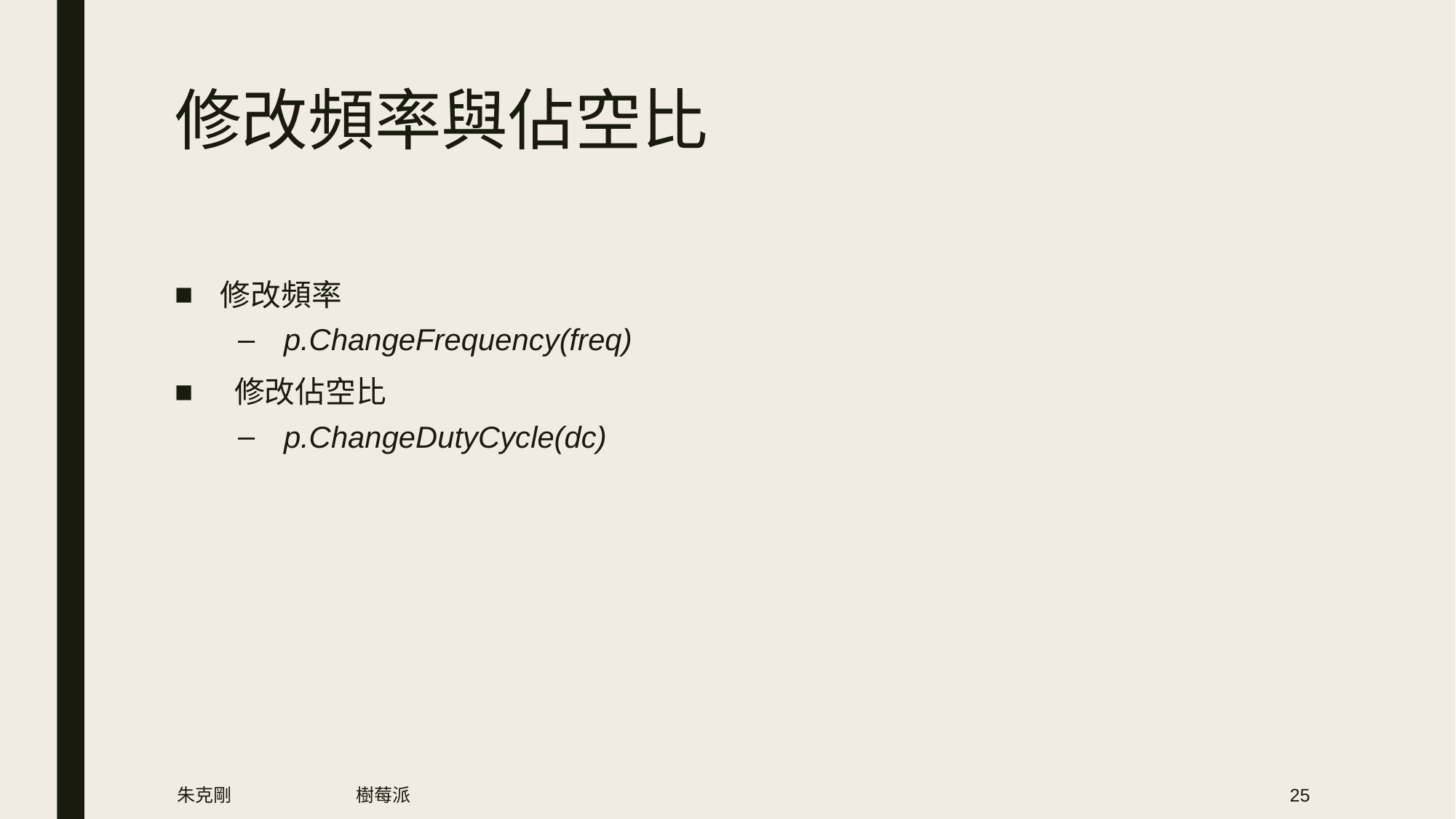

# 修改頻率與佔空比
修改頻率
p.ChangeFrequency(freq)
 修改佔空比
p.ChangeDutyCycle(dc)
朱克剛
樹莓派
25